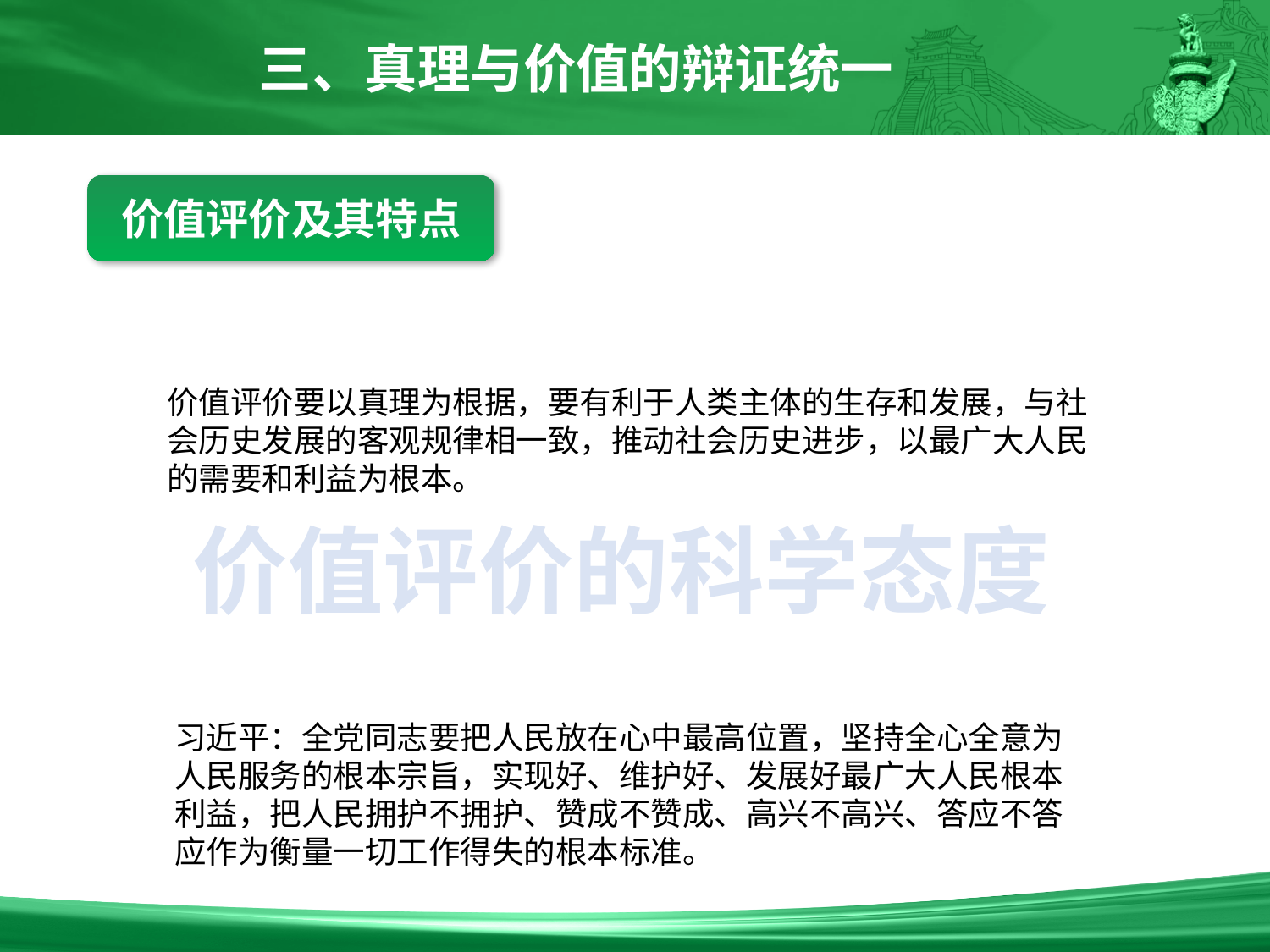

三、真理与价值的辩证统一
价值评价及其特点
价值评价要以真理为根据，要有利于人类主体的生存和发展，与社会历史发展的客观规律相一致，推动社会历史进步，以最广大人民的需要和利益为根本。
价值评价的科学态度
习近平：全党同志要把人民放在心中最高位置，坚持全心全意为人民服务的根本宗旨，实现好、维护好、发展好最广大人民根本利益，把人民拥护不拥护、赞成不赞成、高兴不高兴、答应不答应作为衡量一切工作得失的根本标准。